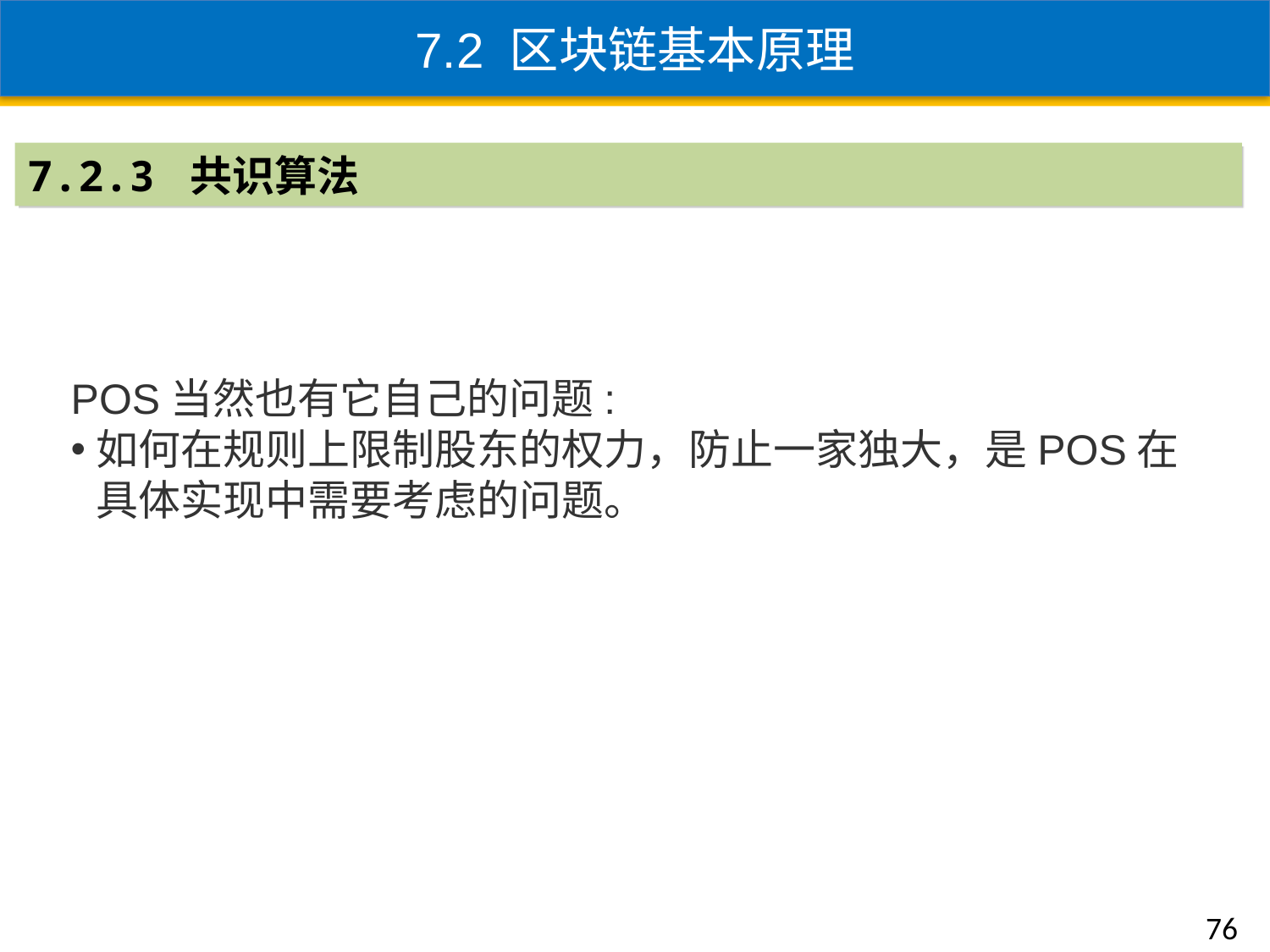

7.2 区块链基本原理
7.2.3 共识算法
POS当然也有它自己的问题:
如何在规则上限制股东的权力，防止一家独大，是POS在具体实现中需要考虑的问题。

76